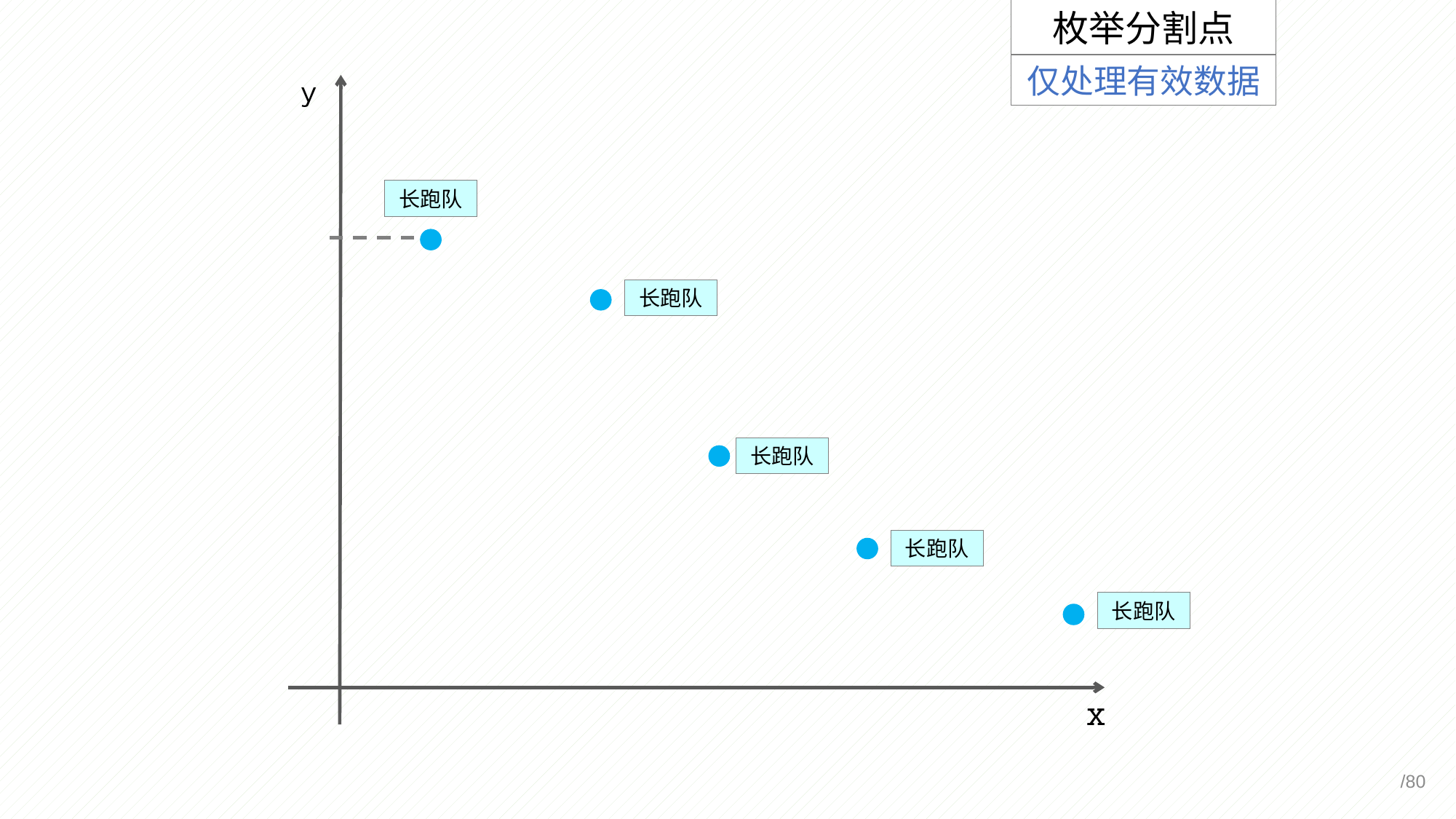

枚举分割点
仅处理有效数据
y
长跑队

长跑队

长跑队

长跑队

长跑队

x